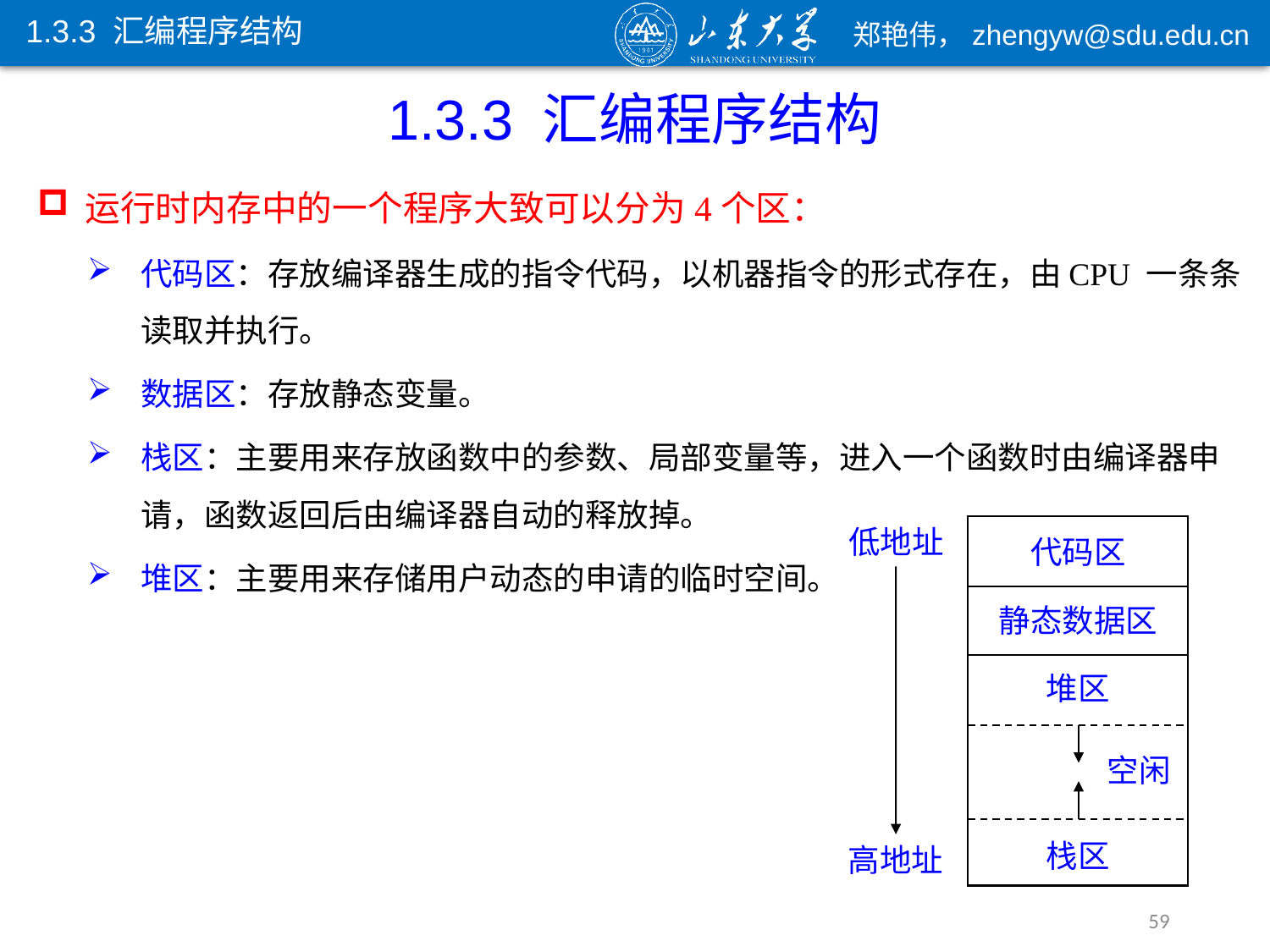

1.3.3 汇编程序结构
1.3.3 汇编程序结构
运行时内存中的一个程序大致可以分为4个区：
代码区：存放编译器生成的指令代码，以机器指令的形式存在，由CPU 一条条读取并执行。
数据区：存放静态变量。
栈区：主要用来存放函数中的参数、局部变量等，进入一个函数时由编译器申请，函数返回后由编译器自动的释放掉。
堆区：主要用来存储用户动态的申请的临时空间。
低地址

代码区
静态数据区
堆区
空闲
栈区
高地址
59